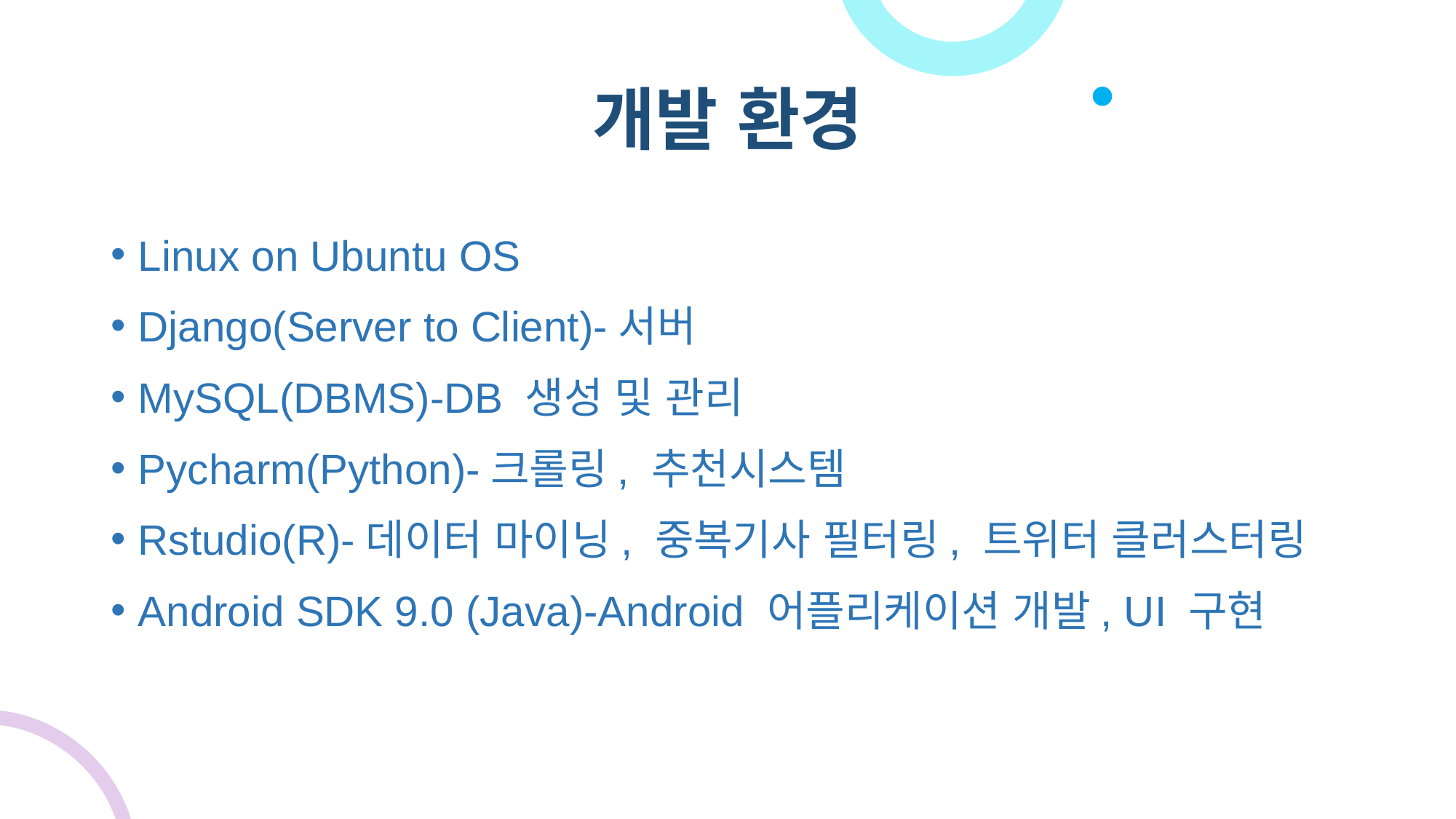

# 개발 환경
Linux on Ubuntu OS
Django(Server to Client)-서버
MySQL(DBMS)-DB 생성 및 관리
Pycharm(Python)-크롤링, 추천시스템
Rstudio(R)-데이터 마이닝, 중복기사 필터링, 트위터 클러스터링
Android SDK 9.0 (Java)-Android 어플리케이션 개발, UI 구현